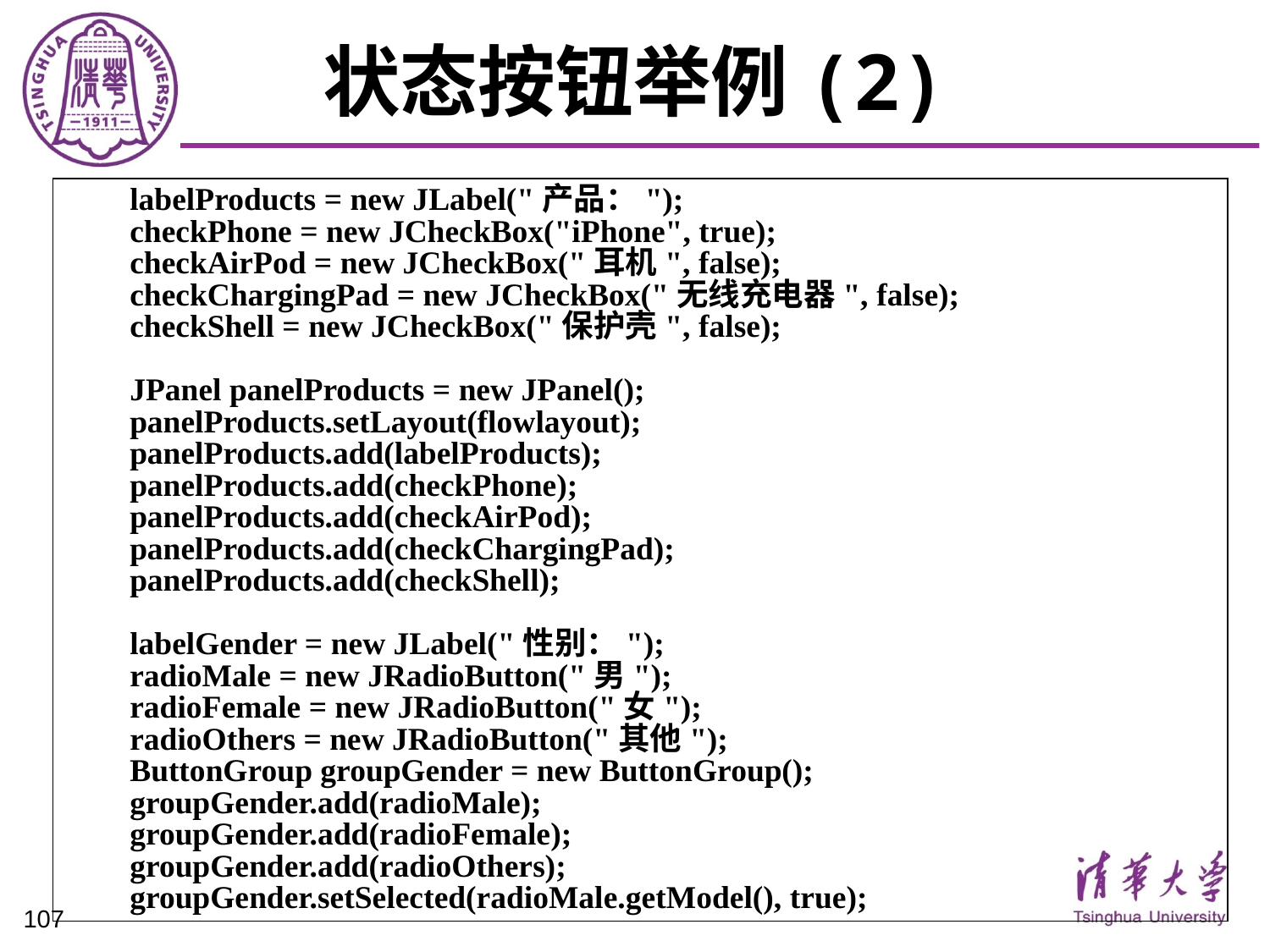

# 状态按钮举例(2)
        labelProducts = new JLabel("产品：");
        checkPhone = new JCheckBox("iPhone", true);
        checkAirPod = new JCheckBox("耳机", false);
        checkChargingPad = new JCheckBox("无线充电器", false);
        checkShell = new JCheckBox("保护壳", false);

        JPanel panelProducts = new JPanel();
        panelProducts.setLayout(flowlayout);
        panelProducts.add(labelProducts);
        panelProducts.add(checkPhone);
        panelProducts.add(checkAirPod);
        panelProducts.add(checkChargingPad);
        panelProducts.add(checkShell);

        labelGender = new JLabel("性别：");
        radioMale = new JRadioButton("男");
        radioFemale = new JRadioButton("女");
        radioOthers = new JRadioButton("其他");
        ButtonGroup groupGender = new ButtonGroup();
        groupGender.add(radioMale);
        groupGender.add(radioFemale);
        groupGender.add(radioOthers);
        groupGender.setSelected(radioMale.getModel(), true);
107